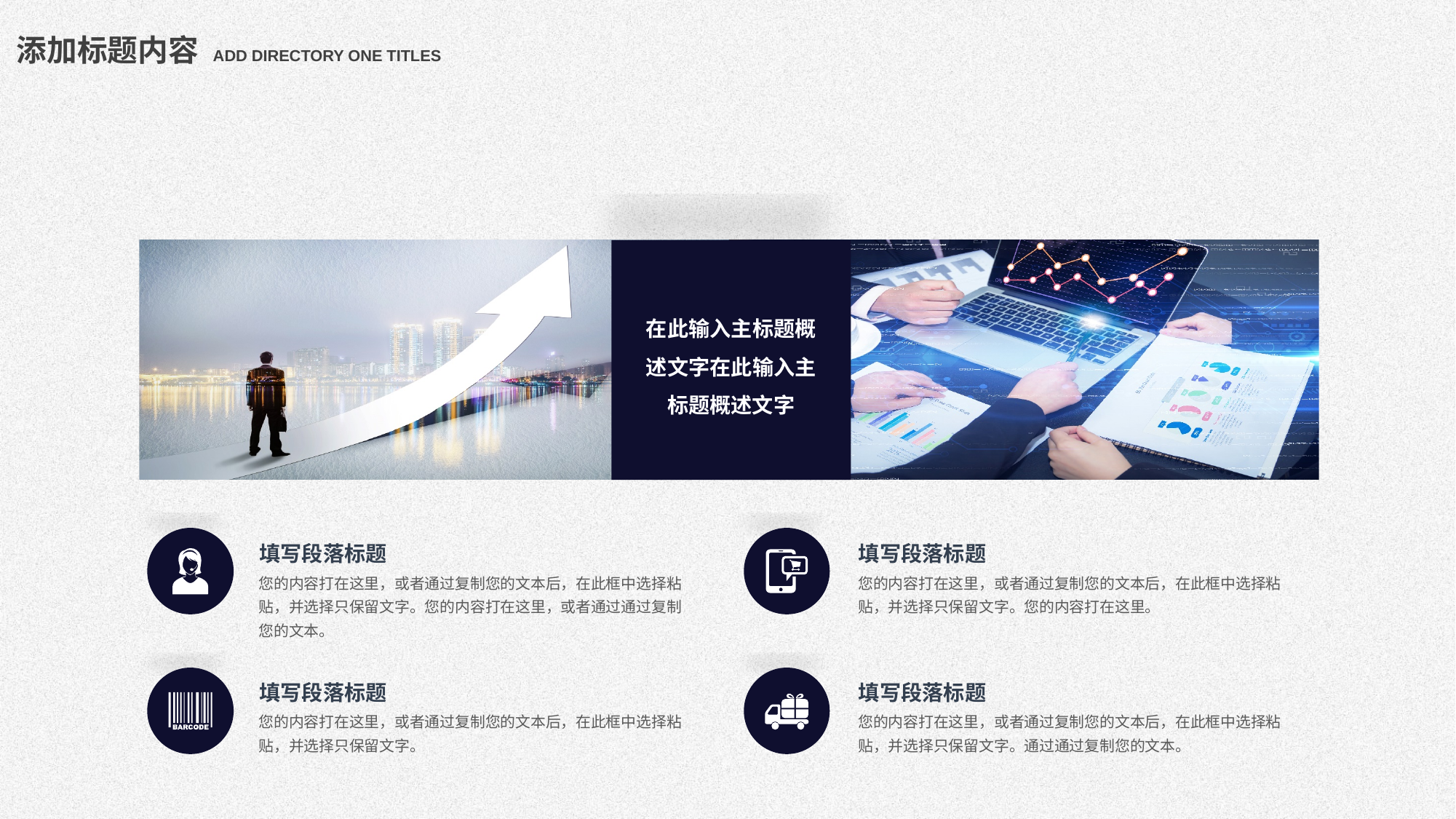

添加标题内容 ADD DIRECTORY ONE TITLES

在此输入主标题概述文字在此输入主标题概述文字

填写段落标题

填写段落标题

您的内容打在这里，或者通过复制您的文本后，在此框中选择粘贴，并选择只保留文字。您的内容打在这里，或者通过通过复制您的文本。
您的内容打在这里，或者通过复制您的文本后，在此框中选择粘贴，并选择只保留文字。您的内容打在这里。
填写段落标题
填写段落标题

您的内容打在这里，或者通过复制您的文本后，在此框中选择粘贴，并选择只保留文字。
您的内容打在这里，或者通过复制您的文本后，在此框中选择粘贴，并选择只保留文字。通过通过复制您的文本。